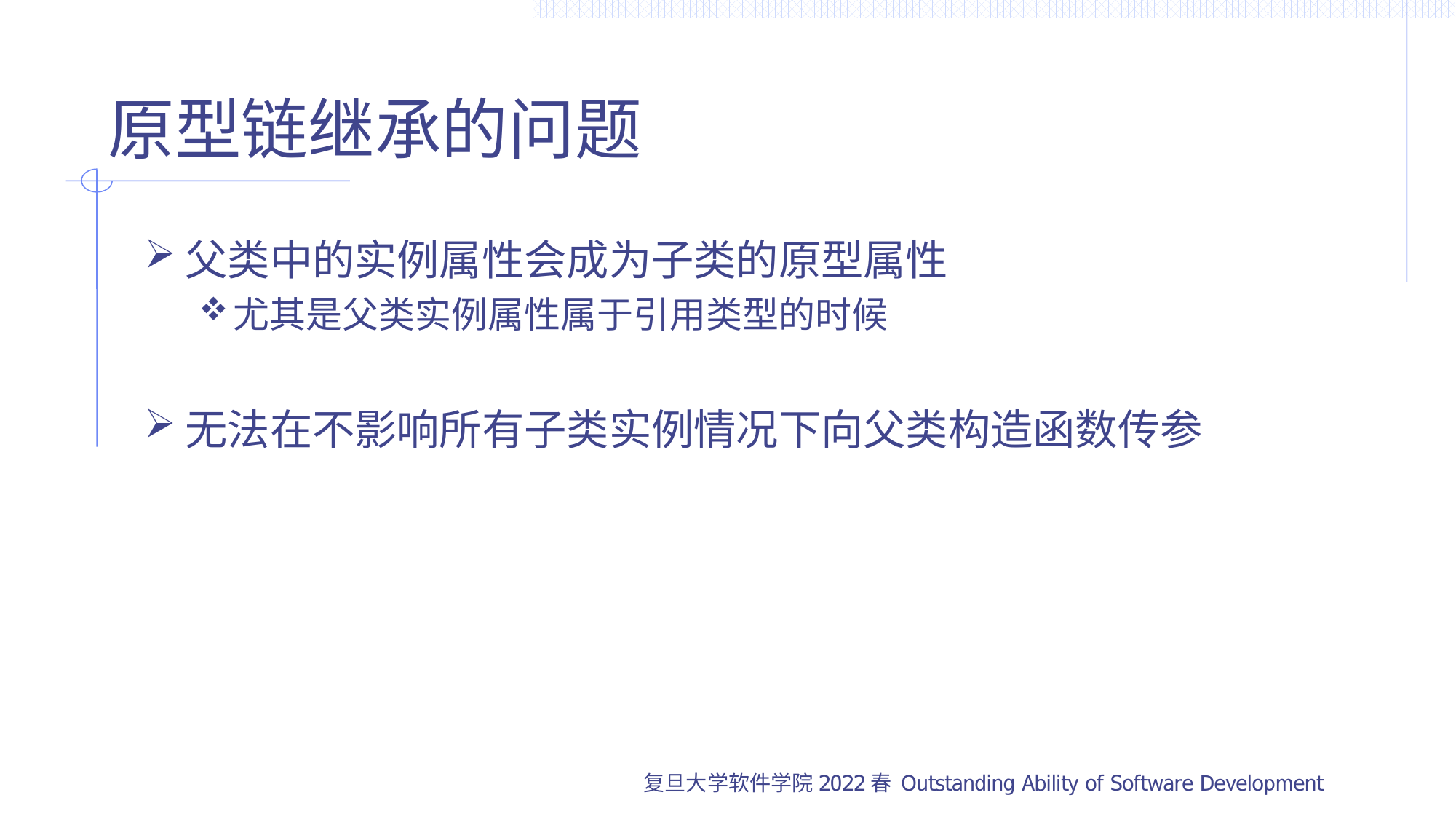

# 原型链继承的问题
父类中的实例属性会成为子类的原型属性
尤其是父类实例属性属于引用类型的时候

无法在不影响所有子类实例情况下向父类构造函数传参